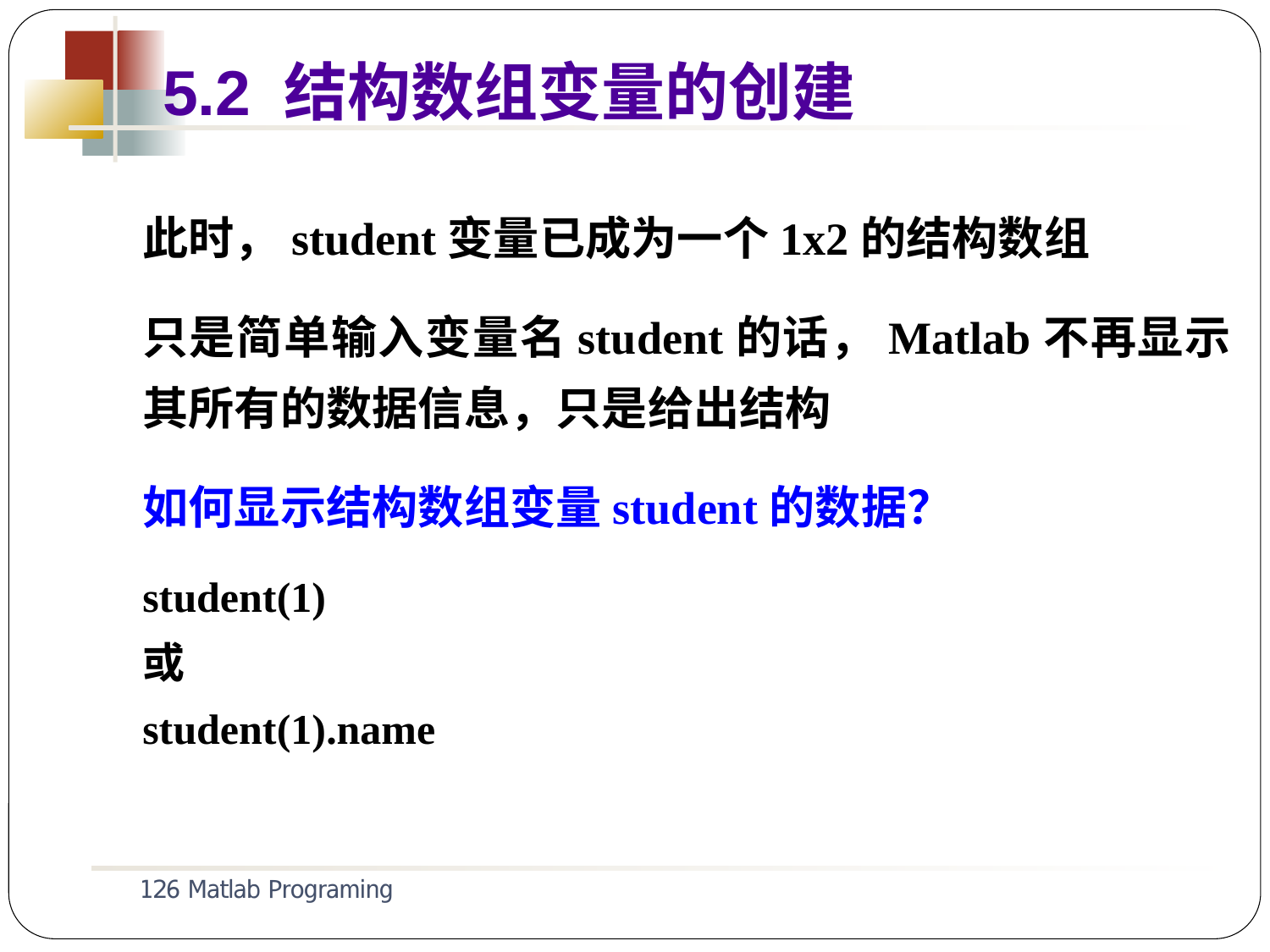

5.2 结构数组变量的创建
此时，student变量已成为一个1x2的结构数组
只是简单输入变量名student的话，Matlab不再显示其所有的数据信息，只是给出结构
如何显示结构数组变量student的数据？
student(1)
或
student(1).name
126 Matlab Programing